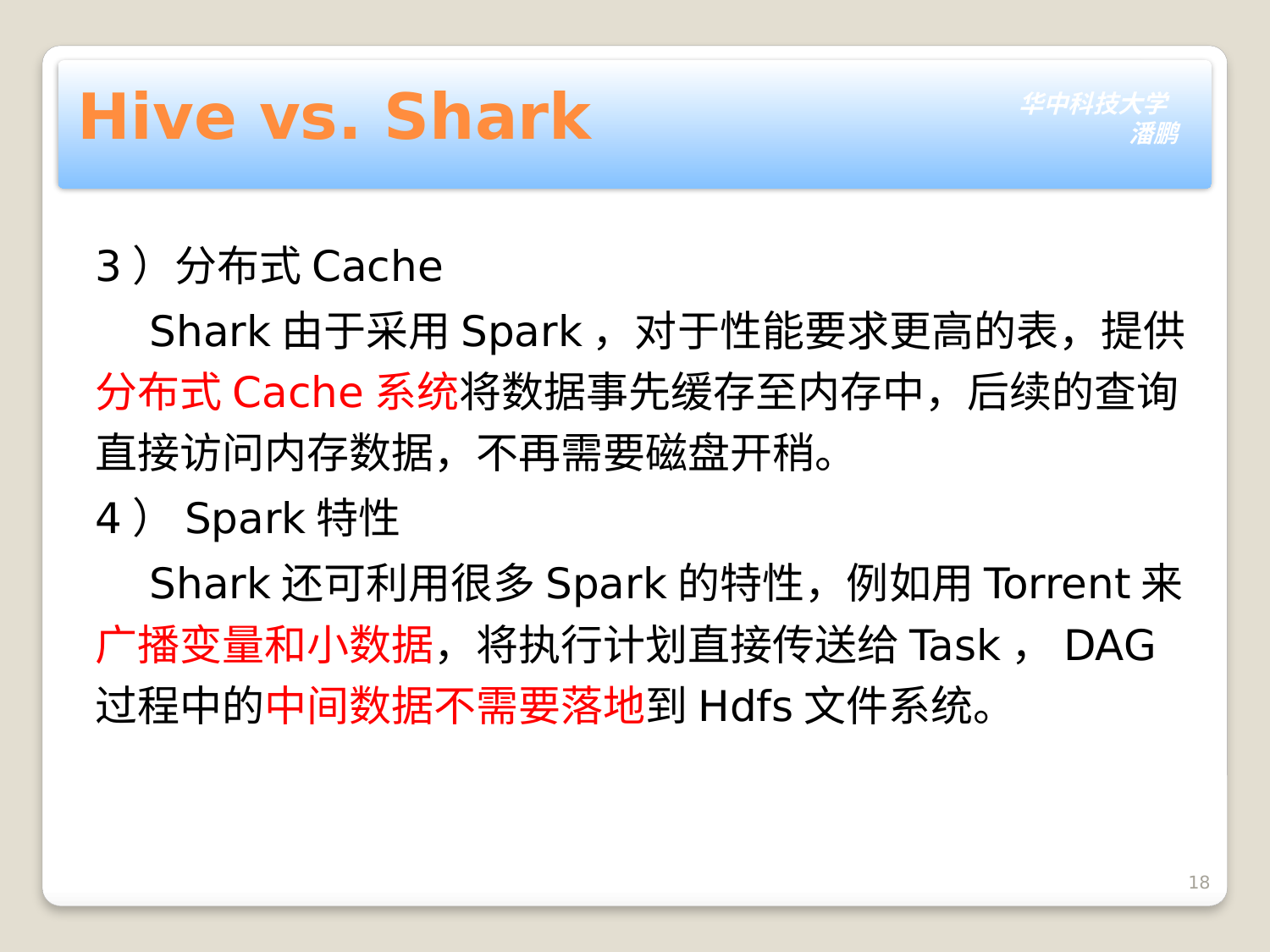

# Hive vs. Shark
3）分布式Cache
    Shark由于采用Spark，对于性能要求更高的表，提供分布式Cache系统将数据事先缓存至内存中，后续的查询直接访问内存数据，不再需要磁盘开稍。
4）Spark特性
    Shark还可利用很多Spark的特性，例如用Torrent来广播变量和小数据，将执行计划直接传送给Task，DAG过程中的中间数据不需要落地到Hdfs文件系统。

18